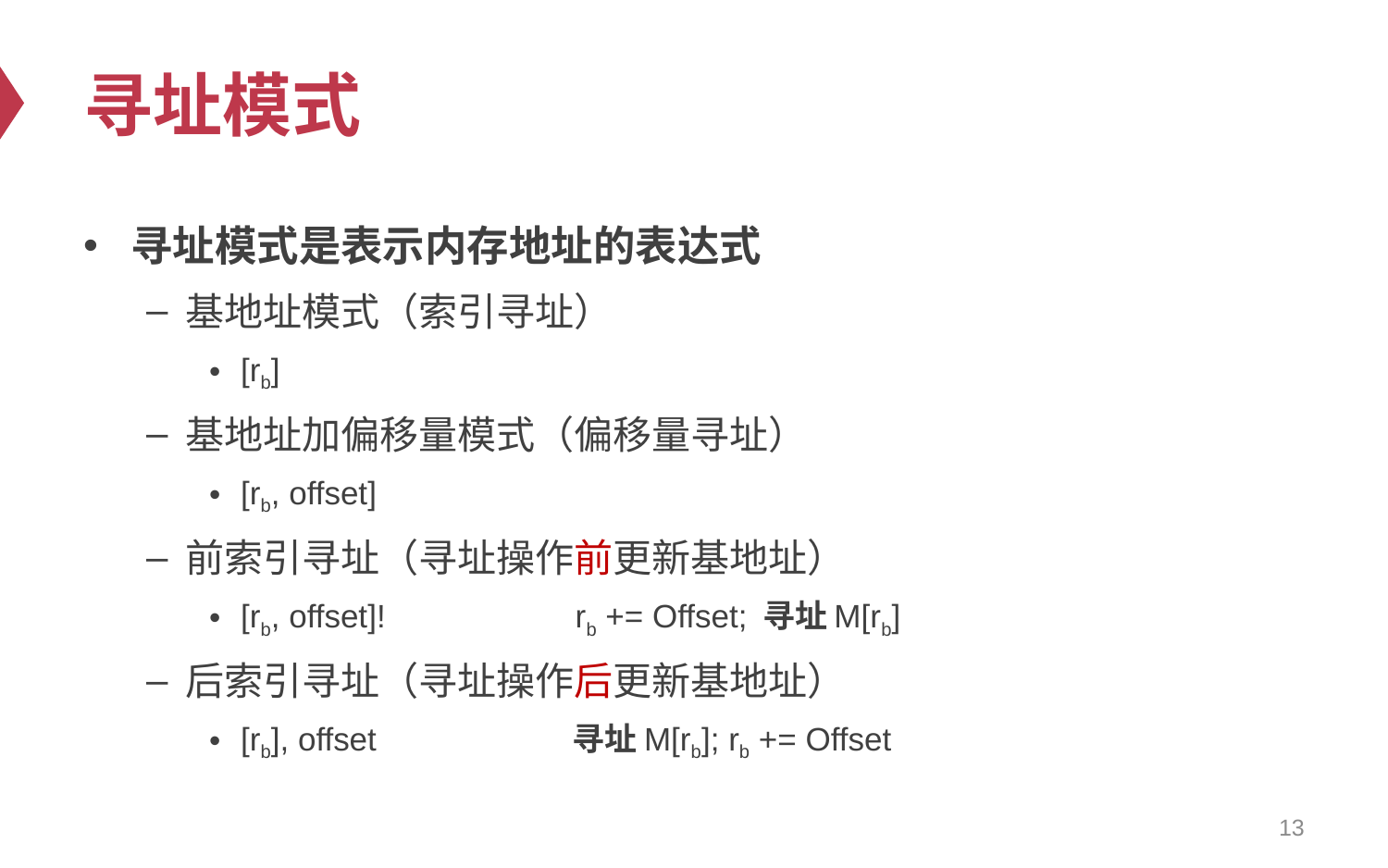

# 寻址模式
寻址模式是表示内存地址的表达式
基地址模式（索引寻址）
[rb]
基地址加偏移量模式（偏移量寻址）
[rb, offset]
前索引寻址（寻址操作前更新基地址）
[rb, offset]!                     rb += Offset; 寻址M[rb]
后索引寻址（寻址操作后更新基地址）
[rb], offset                     寻址M[rb]; rb += Offset
13